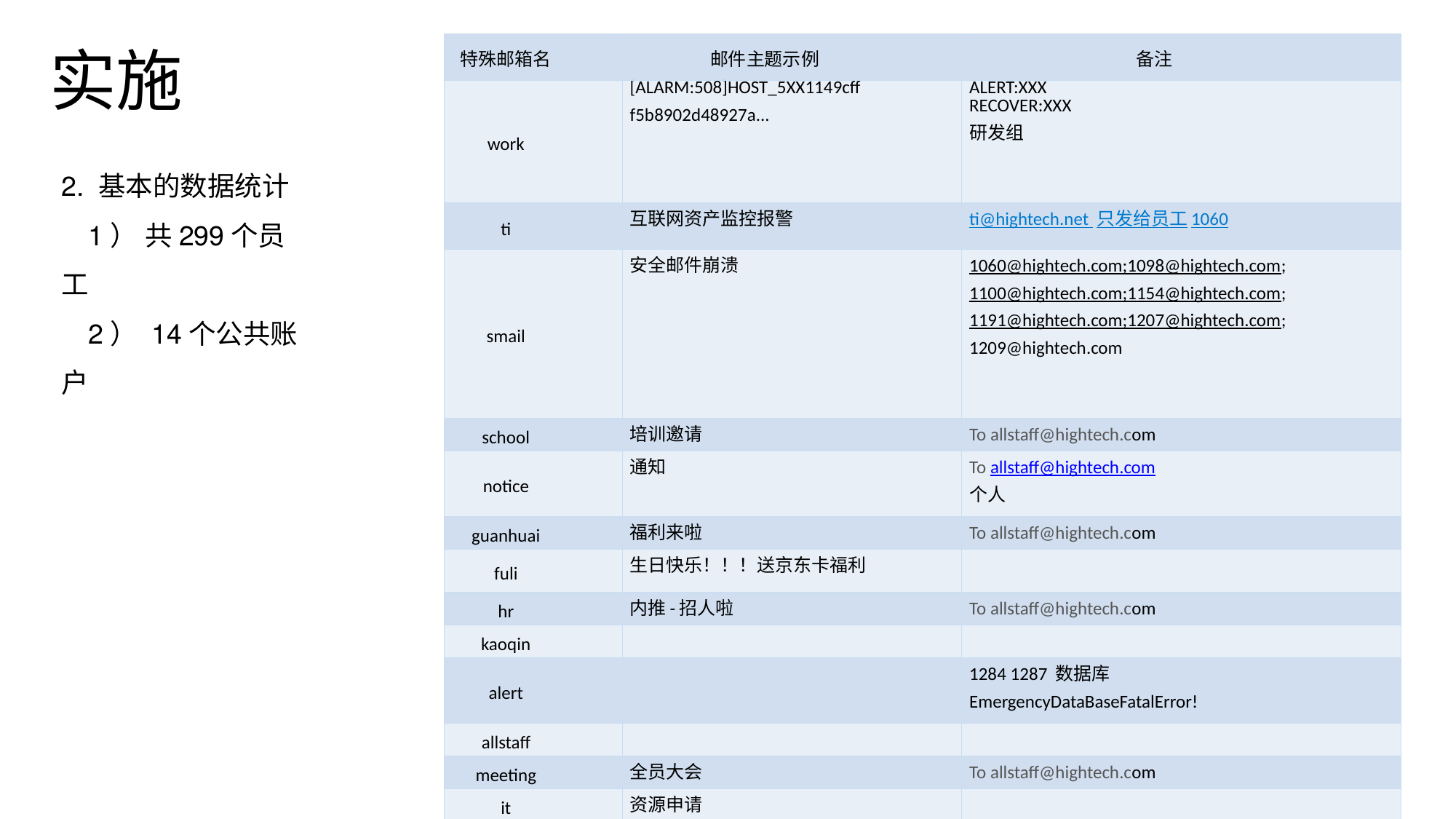

实施
| 特殊邮箱名 | 邮件主题示例 | 备注 |
| --- | --- | --- |
| work | [ALARM:508]HOST\_5XX1149cff f5b8902d48927a... | ALERT:XXX RECOVER:XXX 研发组 |
| ti | 互联网资产监控报警 | ti@hightech.net 只发给员工1060 |
| smail | 安全邮件崩溃 | 1060@hightech.com;1098@hightech.com; 1100@hightech.com;1154@hightech.com; 1191@hightech.com;1207@hightech.com; 1209@hightech.com |
| school | 培训邀请 | To allstaff@hightech.com |
| notice | 通知 | To allstaff@hightech.com 个人 |
| guanhuai | 福利来啦 | To allstaff@hightech.com |
| fuli | 生日快乐！！！送京东卡福利 |  |
| hr | 内推-招人啦 | To allstaff@hightech.com |
| kaoqin |  |  |
| alert |  | 1284 1287 数据库EmergencyDataBaseFatalError! |
| allstaff |  |  |
| meeting | 全员大会 | To allstaff@hightech.com |
| it | 资源申请 |  |
| finance | 报销 | 个人 |

2. 基本的数据统计
1） 共299个员工
2） 14个公共账户